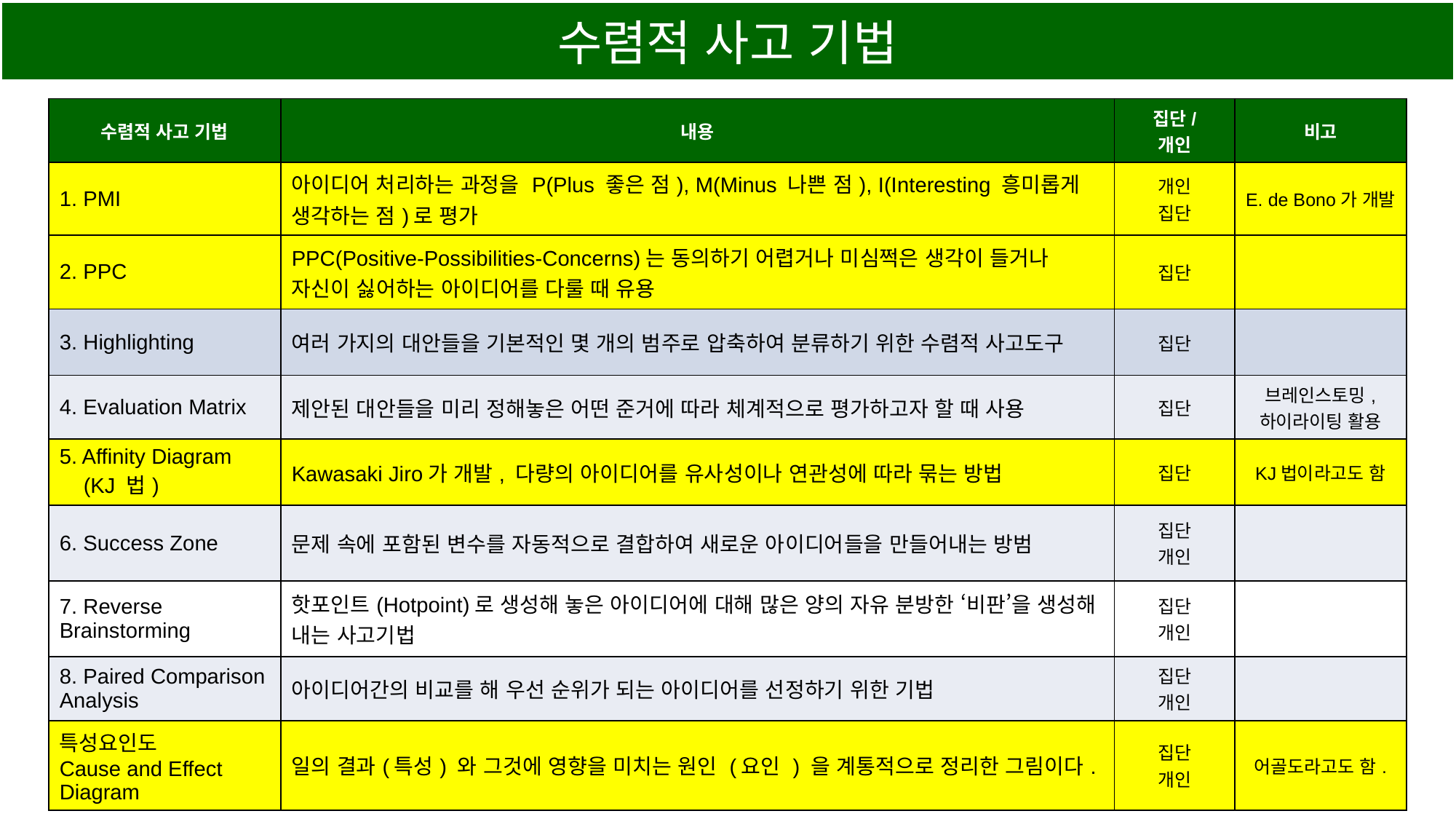

# 수렴적 사고 기법
| 수렴적 사고 기법 | 내용 | 집단/ 개인 | 비고 |
| --- | --- | --- | --- |
| 1. PMI | 아이디어 처리하는 과정을 P(Plus 좋은 점), M(Minus 나쁜 점), I(Interesting 흥미롭게 생각하는 점)로 평가 | 개인 집단 | E. de Bono가 개발 |
| 2. PPC | PPC(Positive-Possibilities-Concerns)는 동의하기 어렵거나 미심쩍은 생각이 들거나 자신이 싫어하는 아이디어를 다룰 때 유용 | 집단 |  |
| 3. Highlighting | 여러 가지의 대안들을 기본적인 몇 개의 범주로 압축하여 분류하기 위한 수렴적 사고도구 | 집단 |  |
| 4. Evaluation Matrix | 제안된 대안들을 미리 정해놓은 어떤 준거에 따라 체계적으로 평가하고자 할 때 사용 | 집단 | 브레인스토밍, 하이라이팅 활용 |
| 5. Affinity Diagram (KJ 법) | Kawasaki Jiro가 개발, 다량의 아이디어를 유사성이나 연관성에 따라 묶는 방법 | 집단 | KJ법이라고도 함 |
| 6. Success Zone | 문제 속에 포함된 변수를 자동적으로 결합하여 새로운 아이디어들을 만들어내는 방범 | 집단 개인 |  |
| 7. Reverse Brainstorming | 핫포인트(Hotpoint)로 생성해 놓은 아이디어에 대해 많은 양의 자유 분방한 ‘비판’을 생성해 내는 사고기법 | 집단 개인 |  |
| 8. Paired Comparison Analysis | 아이디어간의 비교를 해 우선 순위가 되는 아이디어를 선정하기 위한 기법 | 집단 개인 |  |
| 특성요인도 Cause and Effect Diagram | 일의 결과(특성) 와 그것에 영향을 미치는 원인 (요인 ) 을 계통적으로 정리한 그림이다. | 집단 개인 | 어골도라고도 함. |